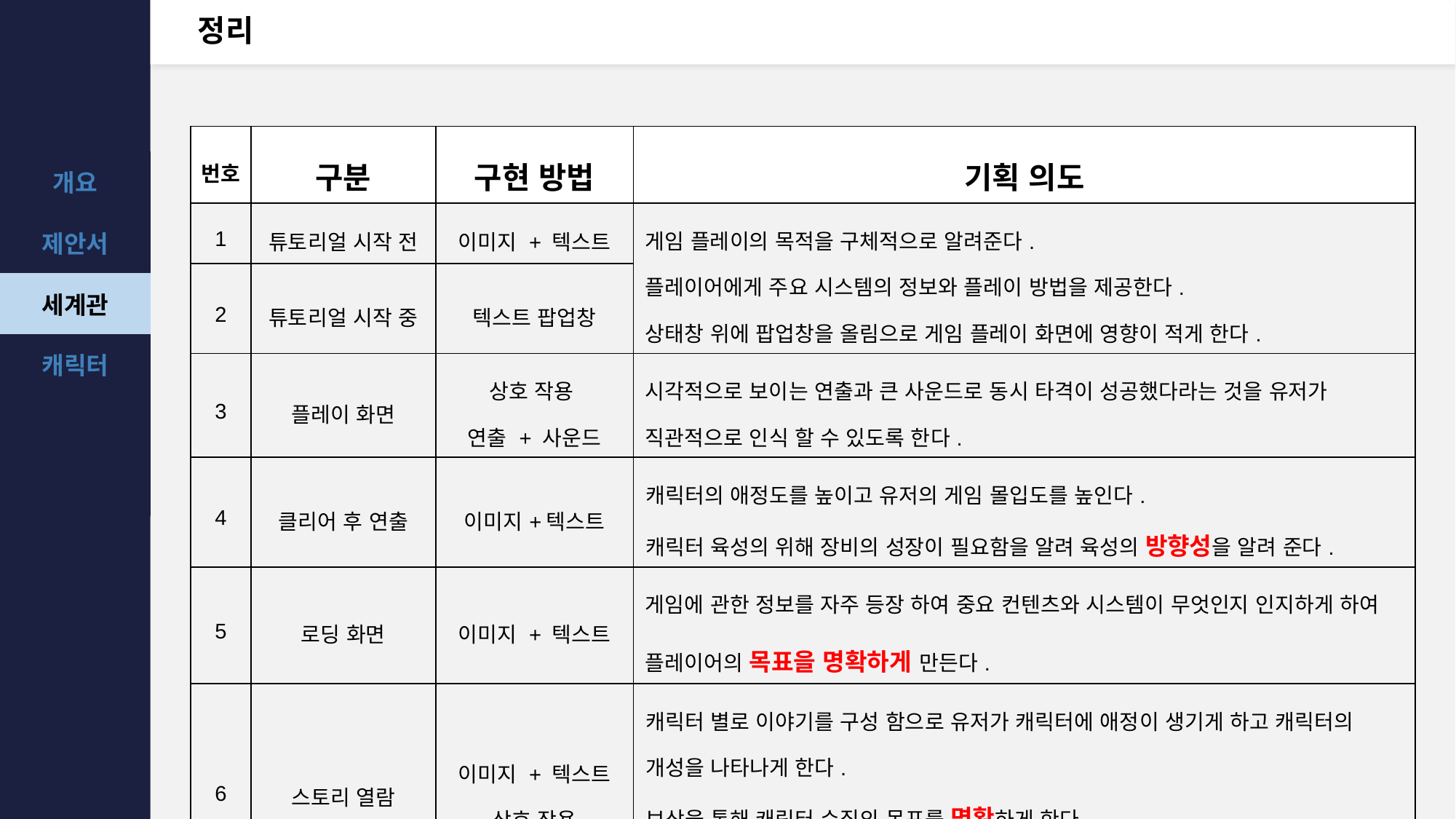

# 정리
| 번호 | 구분 | 구현 방법 | 기획 의도 |
| --- | --- | --- | --- |
| 1 | 튜토리얼 시작 전 | 이미지 + 텍스트 | 게임 플레이의 목적을 구체적으로 알려준다. 플레이어에게 주요 시스템의 정보와 플레이 방법을 제공한다. 상태창 위에 팝업창을 올림으로 게임 플레이 화면에 영향이 적게 한다. |
| 2 | 튜토리얼 시작 중 | 텍스트 팝업창 |  |
| 3 | 플레이 화면 | 상호 작용 연출 + 사운드 | 시각적으로 보이는 연출과 큰 사운드로 동시 타격이 성공했다라는 것을 유저가 직관적으로 인식 할 수 있도록 한다. |
| 4 | 클리어 후 연출 | 이미지+텍스트 | 캐릭터의 애정도를 높이고 유저의 게임 몰입도를 높인다. 캐릭터 육성의 위해 장비의 성장이 필요함을 알려 육성의 방향성을 알려 준다. |
| 5 | 로딩 화면 | 이미지 + 텍스트 | 게임에 관한 정보를 자주 등장 하여 중요 컨텐츠와 시스템이 무엇인지 인지하게 하여 플레이어의 목표을 명확하게 만든다. |
| 6 | 스토리 열람 | 이미지 + 텍스트 상호 작용 | 캐릭터 별로 이야기를 구성 함으로 유저가 캐릭터에 애정이 생기게 하고 캐릭터의 개성을 나타나게 한다. 보상을 통해 캐릭터 수집의 목표를 명확하게 한다. 도감을 통해 플레이어의 목표를 명확하게 하도록 한다. |